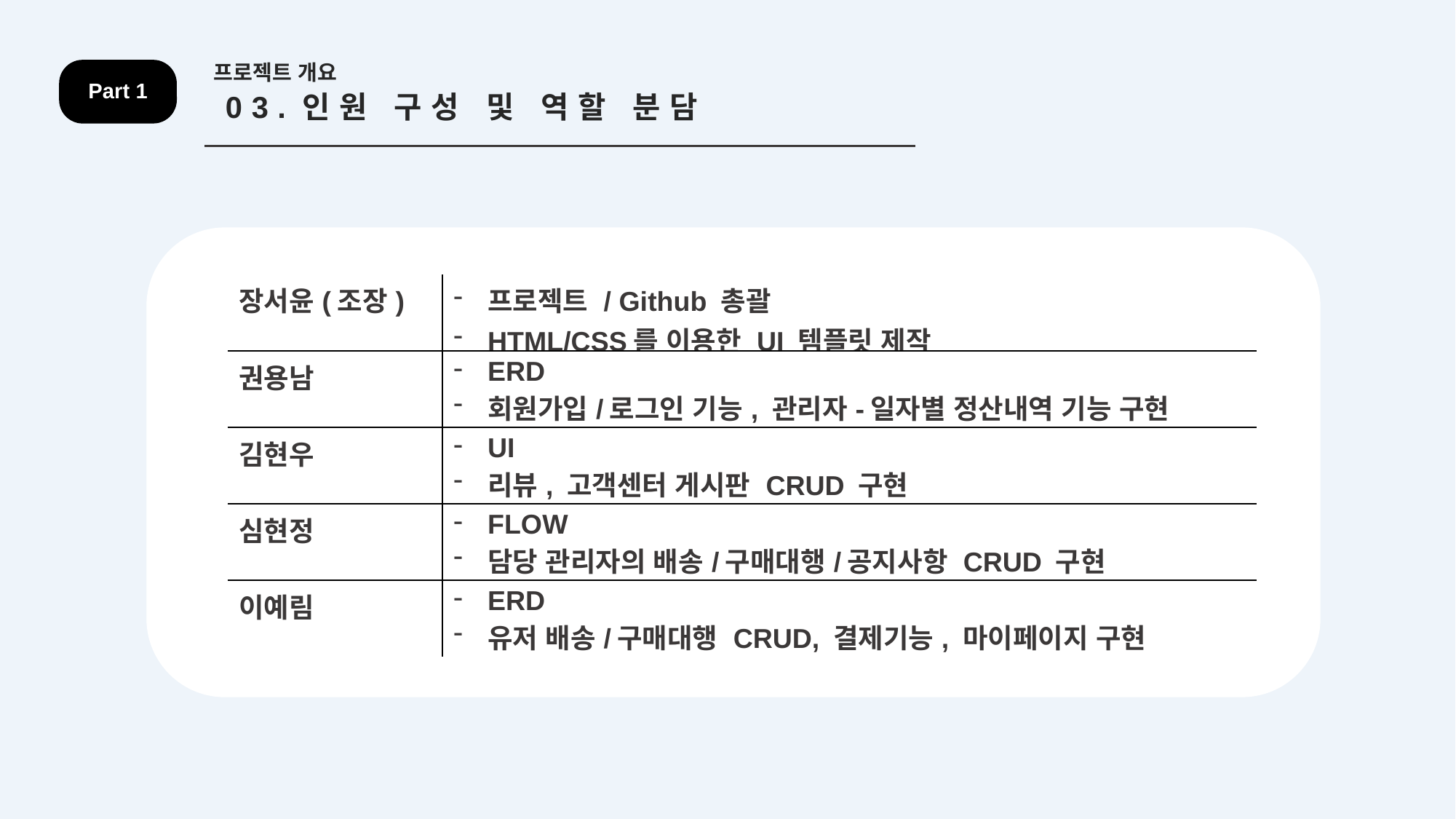

프로젝트 개요

Part 1
03.인원 구성 및 역할 분담

| 장서윤(조장) | 프로젝트 / Github 총괄 HTML/CSS를 이용한 UI 템플릿 제작 |
| --- | --- |
| 권용남 | ERD 회원가입/로그인 기능, 관리자-일자별 정산내역 기능 구현 |
| 김현우 | UI 리뷰, 고객센터 게시판 CRUD 구현 |
| 심현정 | FLOW 담당 관리자의 배송/구매대행/공지사항 CRUD 구현 |
| 이예림 | ERD 유저 배송/구매대행 CRUD, 결제기능, 마이페이지 구현 |